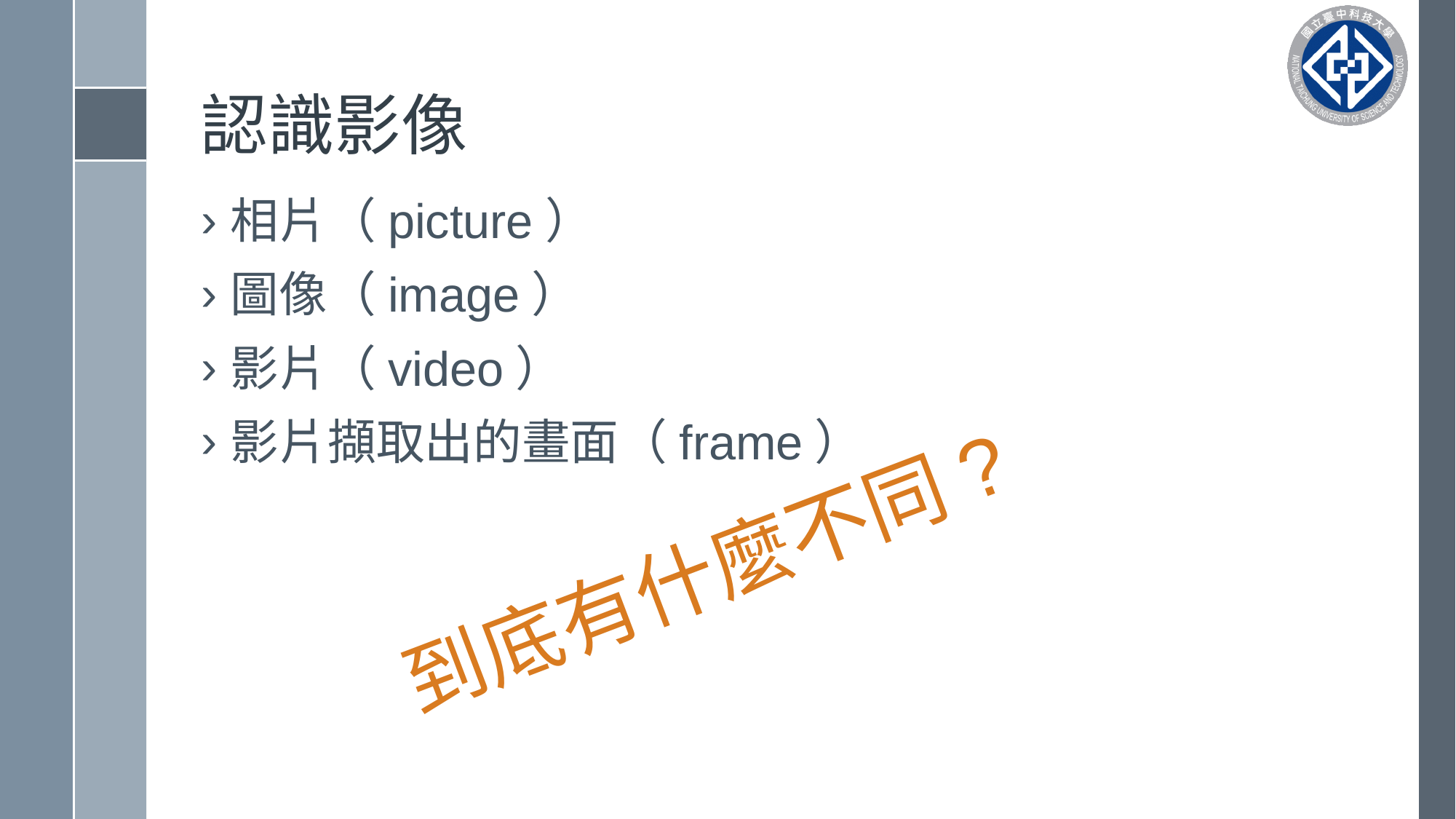

# 認識影像
相片（picture）
圖像（image）
影片（video）
影片擷取出的畫面（frame）

到底有什麼不同?